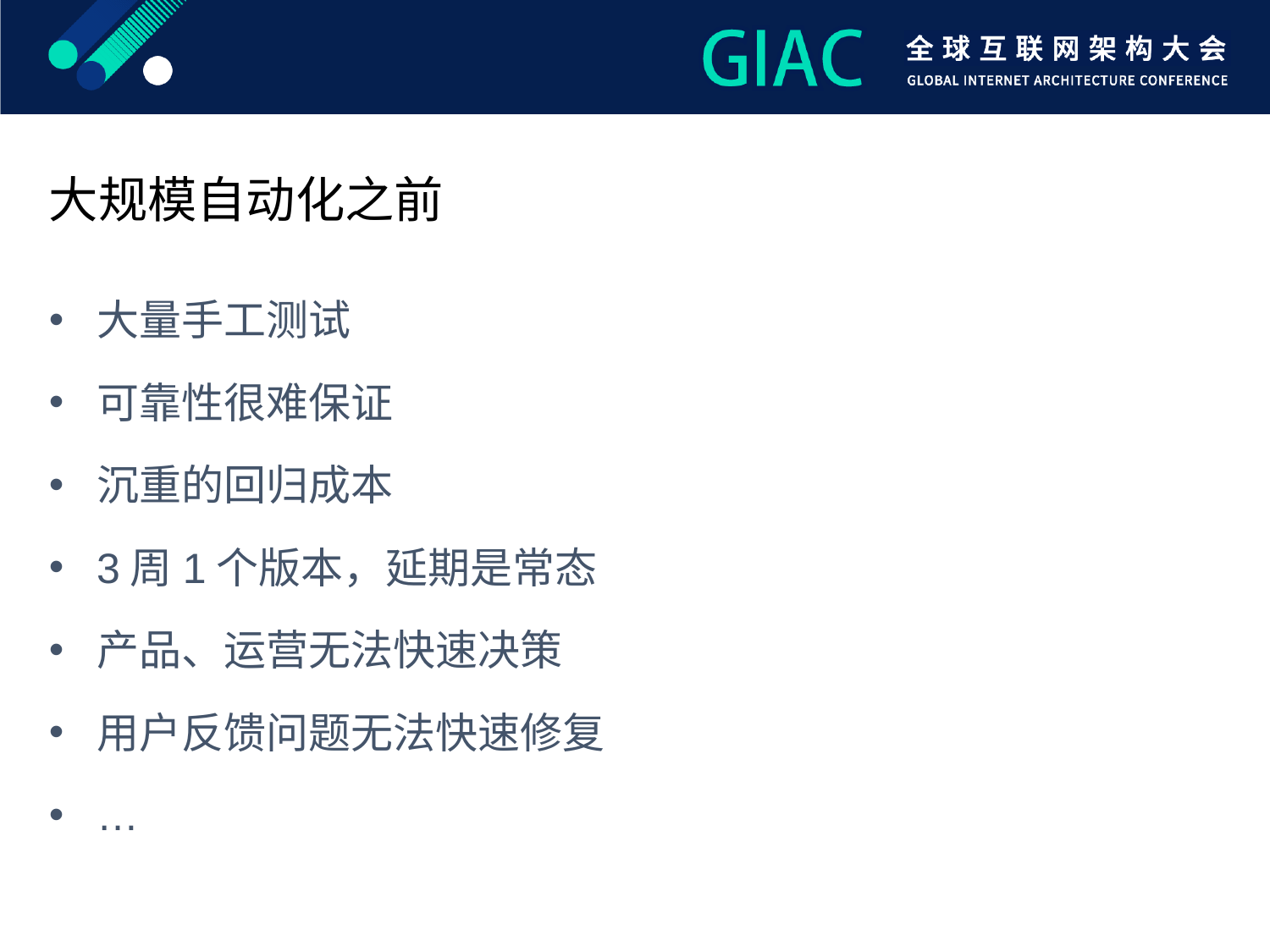

大规模自动化之前
大量手工测试
可靠性很难保证
沉重的回归成本
3周1个版本，延期是常态
产品、运营无法快速决策
用户反馈问题无法快速修复
…